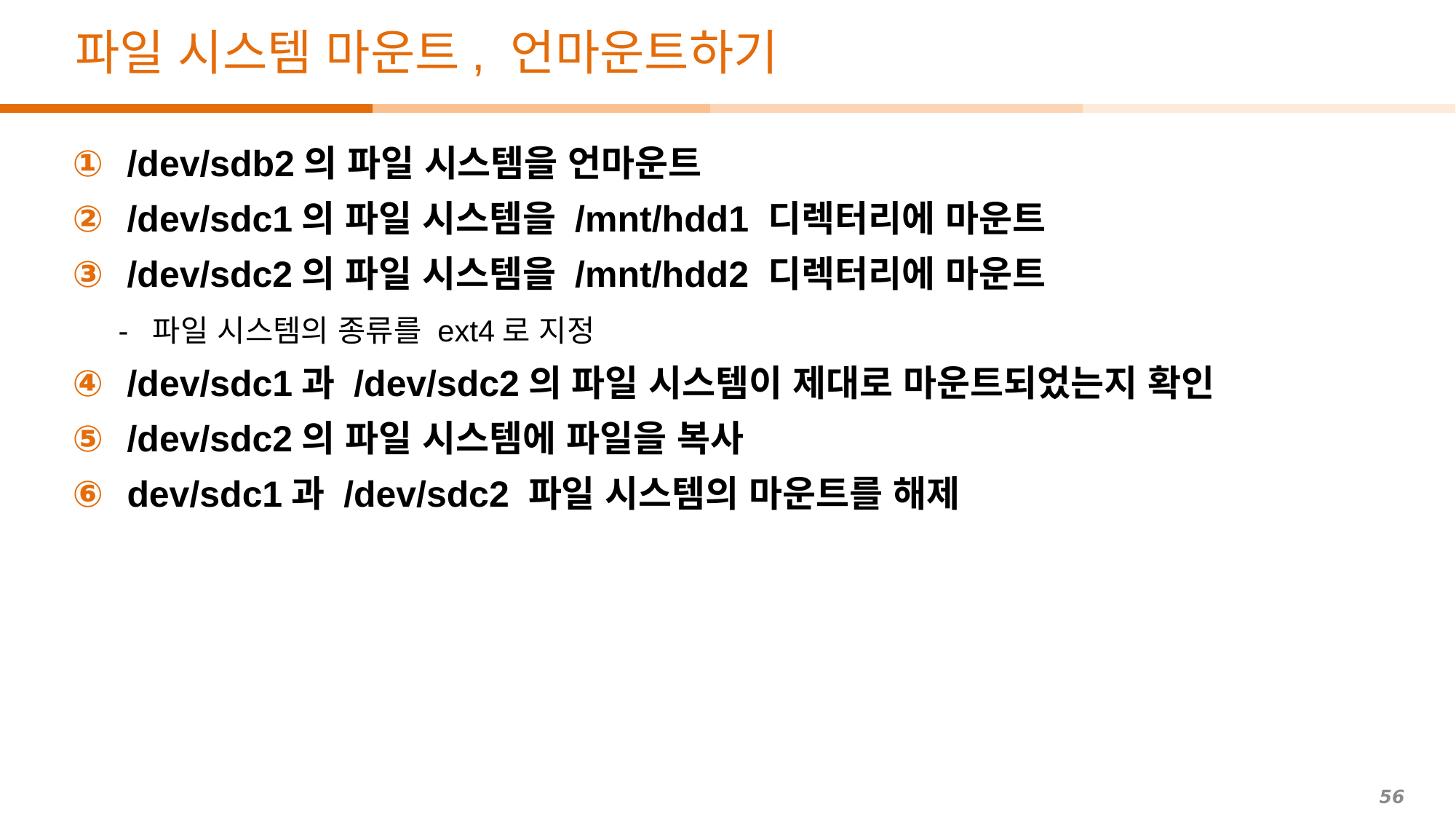

# 파일 시스템 마운트, 언마운트하기
/dev/sdb2의 파일 시스템을 언마운트
/dev/sdc1의 파일 시스템을 /mnt/hdd1 디렉터리에 마운트
/dev/sdc2의 파일 시스템을 /mnt/hdd2 디렉터리에 마운트
    -  파일 시스템의 종류를 ext4로 지정
/dev/sdc1과 /dev/sdc2의 파일 시스템이 제대로 마운트되었는지 확인
/dev/sdc2의 파일 시스템에 파일을 복사
dev/sdc1과 /dev/sdc2 파일 시스템의 마운트를 해제